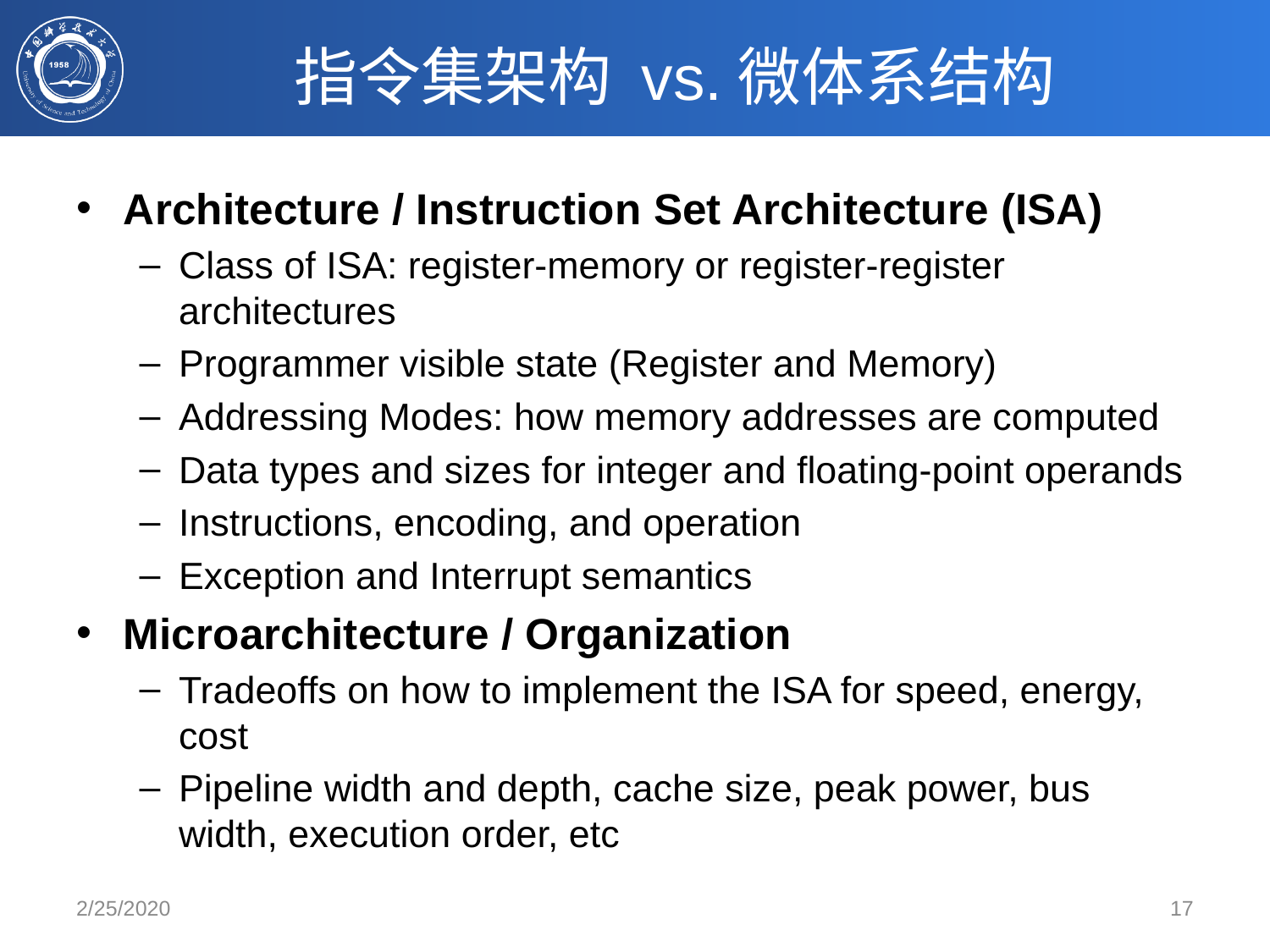

# 指令集架构 vs.微体系结构
Architecture / Instruction Set Architecture (ISA)
Class of ISA: register-memory or register-register architectures
Programmer visible state (Register and Memory)
Addressing Modes: how memory addresses are computed
Data types and sizes for integer and floating-point operands
Instructions, encoding, and operation
Exception and Interrupt semantics
Microarchitecture / Organization
Tradeoffs on how to implement the ISA for speed, energy, cost
Pipeline width and depth, cache size, peak power, bus width, execution order, etc
2/25/2020
17